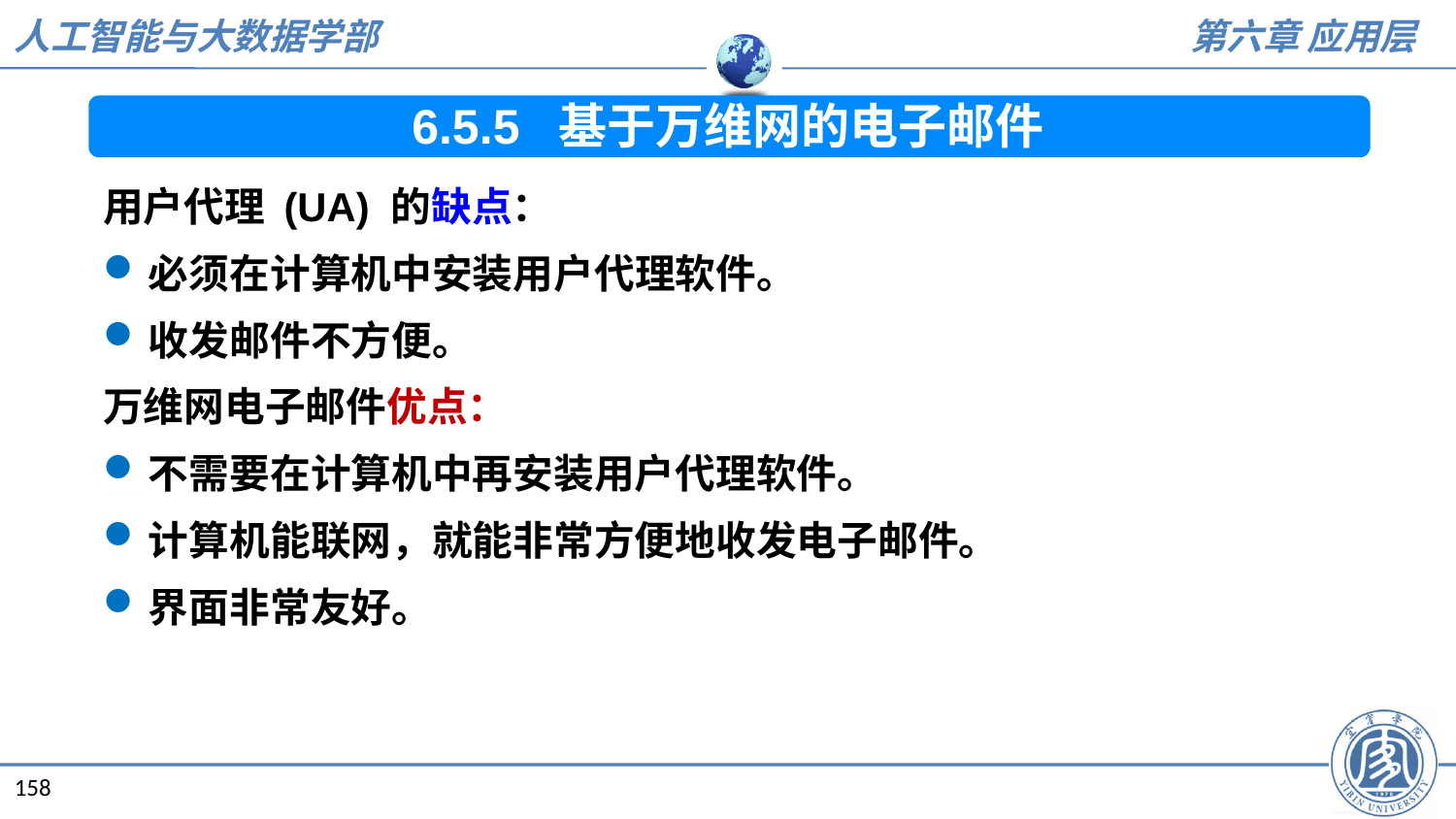

6.5.5  基于万维网的电子邮件

用户代理 (UA) 的缺点：
必须在计算机中安装用户代理软件。
收发邮件不方便。
万维网电子邮件优点：
不需要在计算机中再安装用户代理软件。
计算机能联网，就能非常方便地收发电子邮件。
界面非常友好。

158